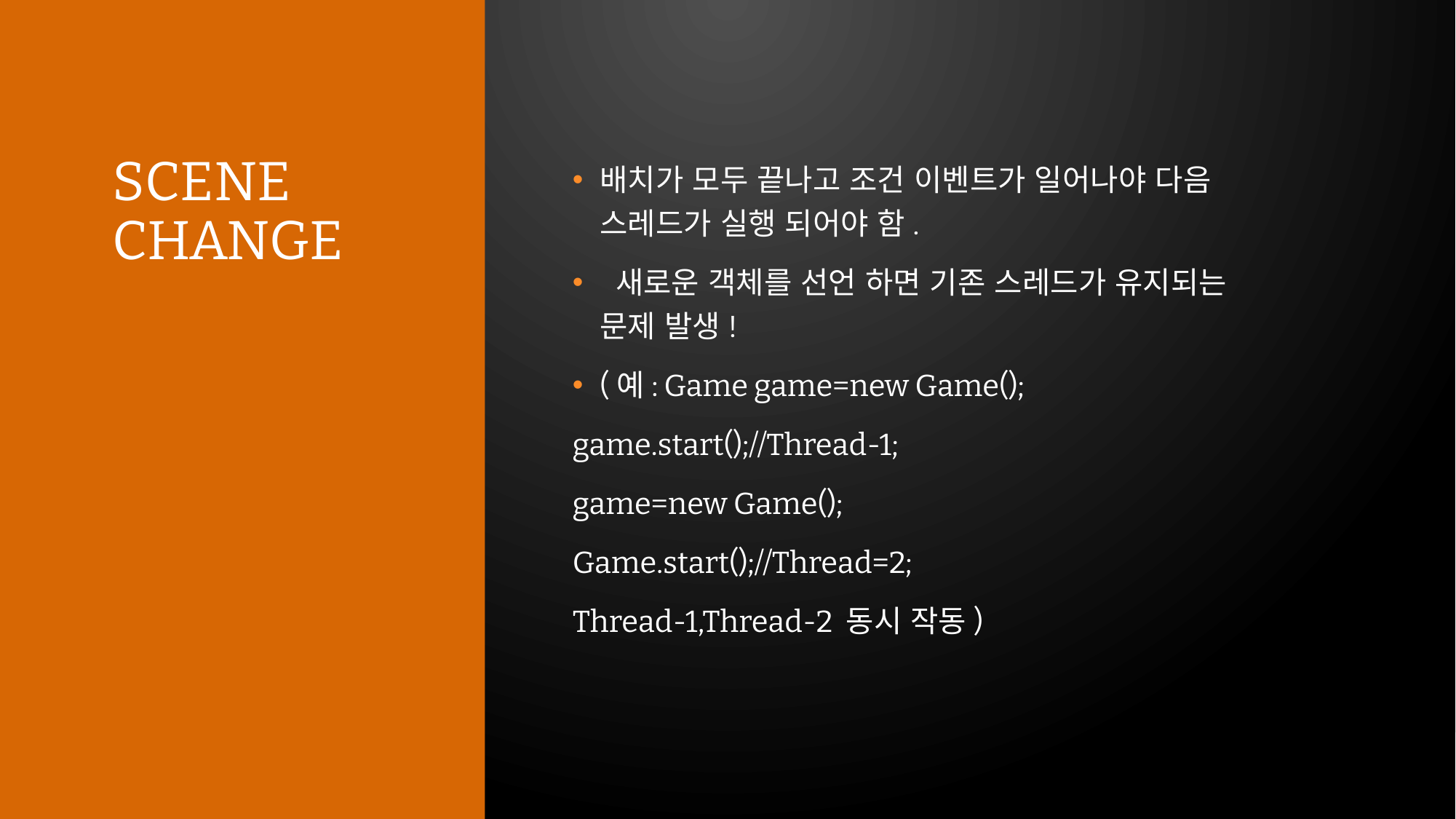

# Scene change
배치가 모두 끝나고 조건 이벤트가 일어나야 다음 스레드가 실행 되어야 함.
 새로운 객체를 선언 하면 기존 스레드가 유지되는 문제 발생!
(예: Game game=new Game();
game.start();//Thread-1;
game=new Game();
Game.start();//Thread=2;
Thread-1,Thread-2 동시 작동)